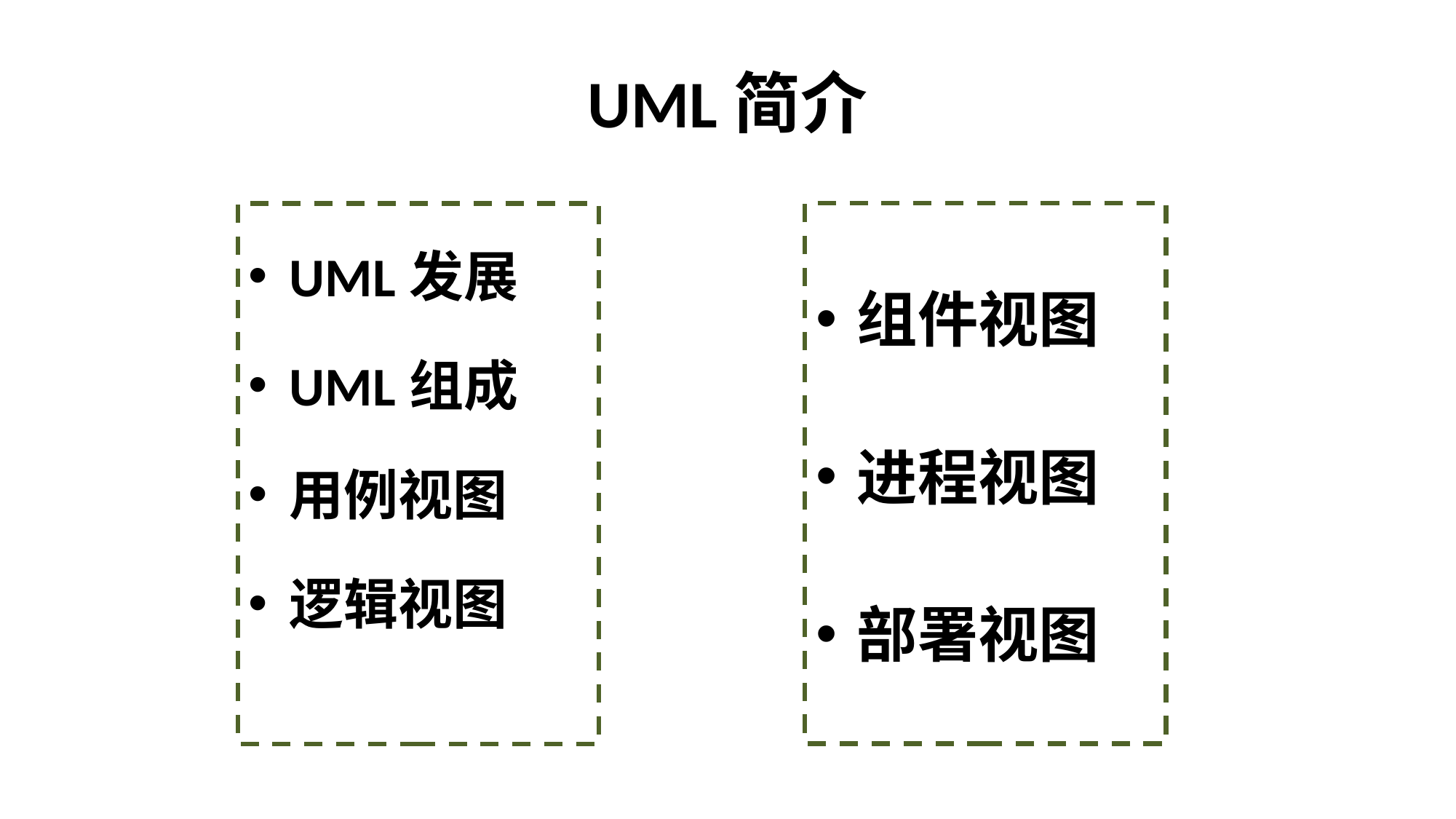

# UML简介
组件视图
进程视图
部署视图
UML发展
UML组成
用例视图
逻辑视图